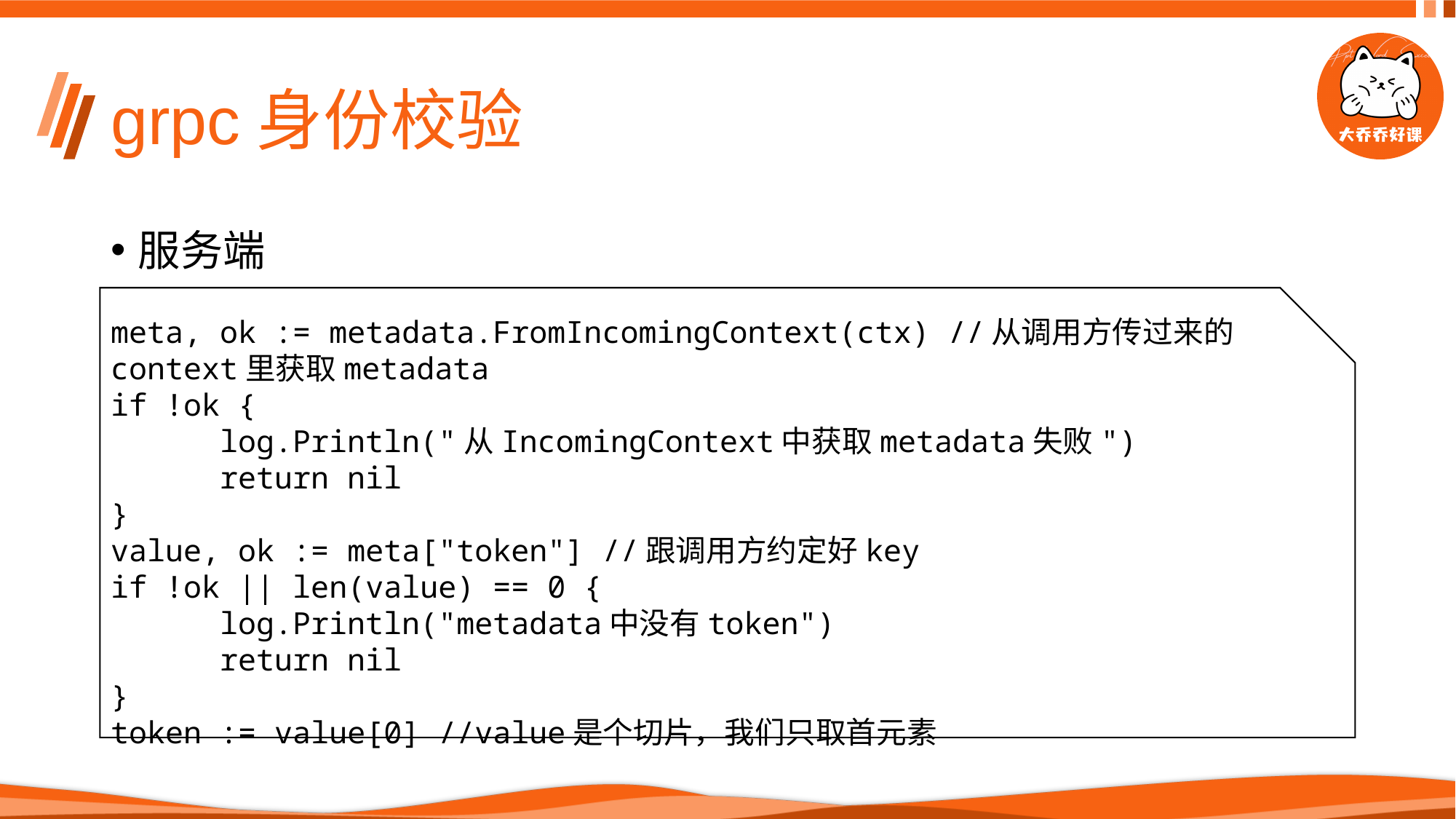

# grpc身份校验
服务端
meta, ok := metadata.FromIncomingContext(ctx) //从调用方传过来的context里获取metadata
if !ok {
	log.Println("从IncomingContext中获取metadata失败")
	return nil
}
value, ok := meta["token"] //跟调用方约定好key
if !ok || len(value) == 0 {
	log.Println("metadata中没有token")
	return nil
}
token := value[0] //value是个切片，我们只取首元素